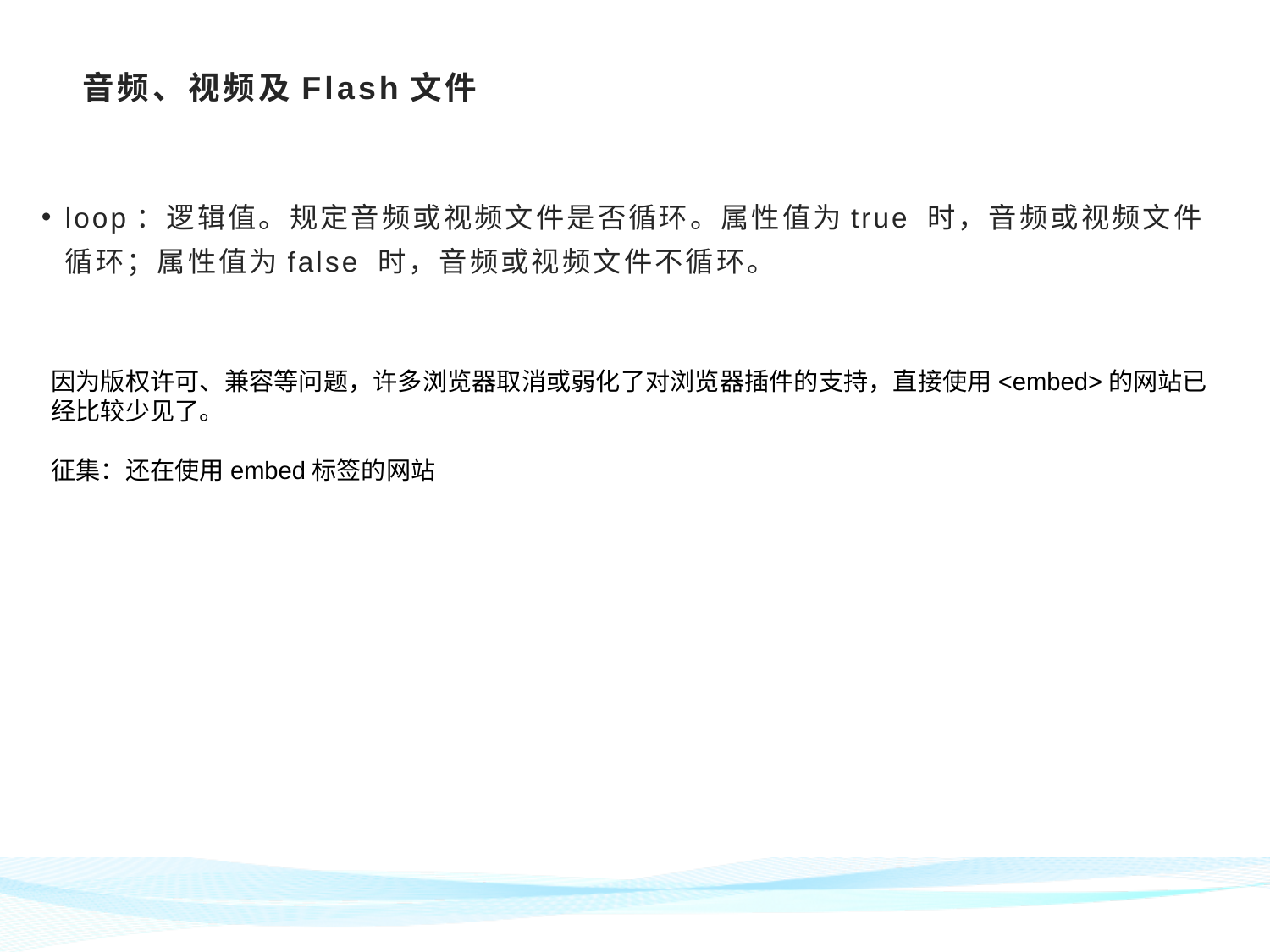

# 音频、视频及Flash文件
loop：逻辑值。规定音频或视频文件是否循环。属性值为true 时，音频或视频文件循环；属性值为false 时，音频或视频文件不循环。
因为版权许可、兼容等问题，许多浏览器取消或弱化了对浏览器插件的支持，直接使用<embed>的网站已经比较少见了。

征集：还在使用embed标签的网站